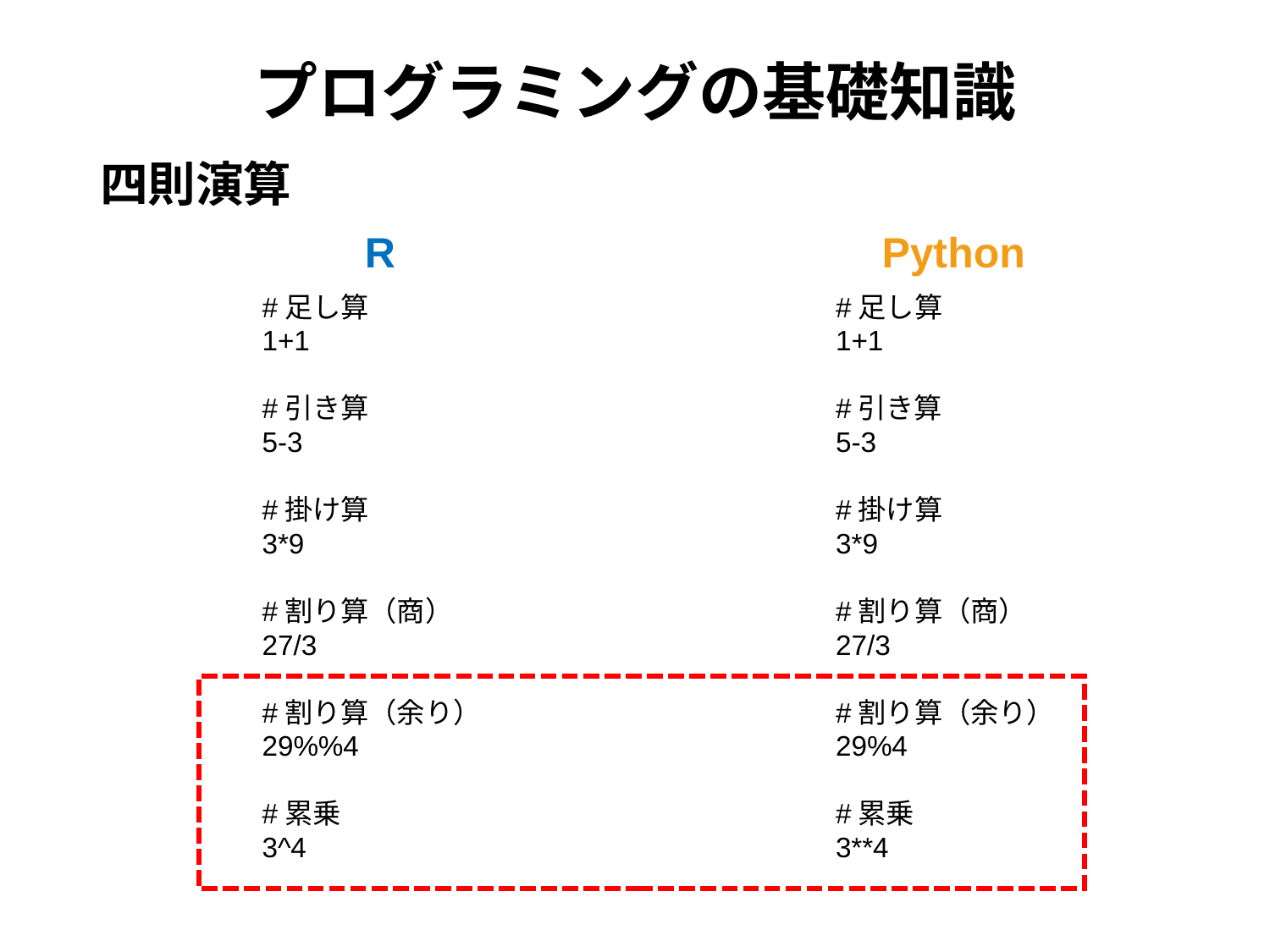

# プログラミングの基礎知識
四則演算
Python
R
#足し算
1+1

#引き算
5-3

#掛け算
3*9

#割り算（商）
27/3

#割り算（余り）
29%%4

#累乗
3^4
#足し算
1+1

#引き算
5-3

#掛け算
3*9

#割り算（商）
27/3

#割り算（余り）
29%4

#累乗
3**4